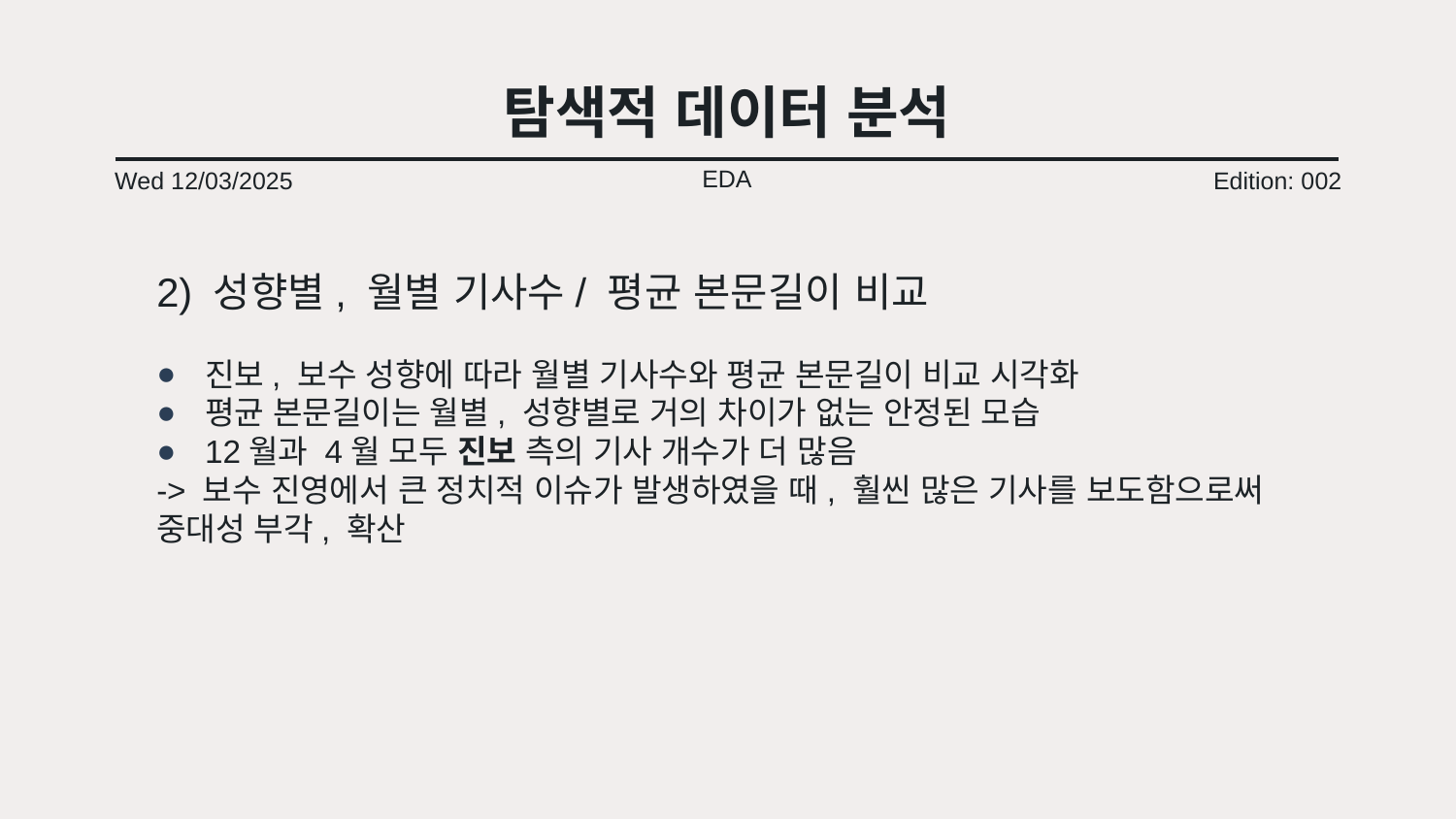

# 탐색적 데이터 분석
EDA
Wed 12/03/2025
Edition: 002
2) 성향별, 월별 기사수/ 평균 본문길이 비교

진보, 보수 성향에 따라 월별 기사수와 평균 본문길이 비교 시각화
평균 본문길이는 월별, 성향별로 거의 차이가 없는 안정된 모습
12월과 4월 모두 진보 측의 기사 개수가 더 많음
-> 보수 진영에서 큰 정치적 이슈가 발생하였을 때, 훨씬 많은 기사를 보도함으로써 중대성 부각, 확산